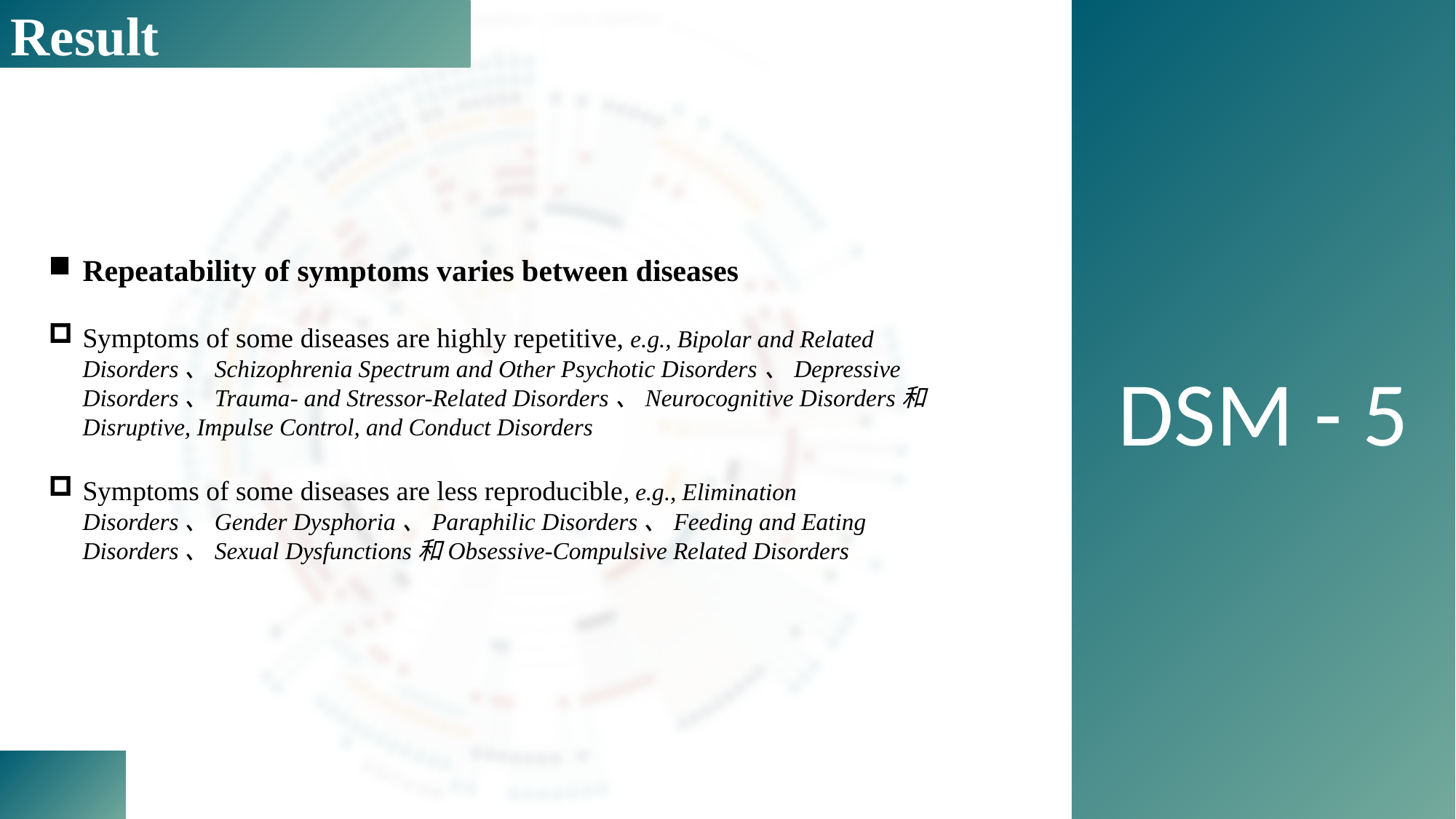

Result
DSM - 5
Repeatability of symptoms varies between diseases

Symptoms of some diseases are highly repetitive, e.g., Bipolar and Related Disorders、Schizophrenia Spectrum and Other Psychotic Disorders、Depressive Disorders、Trauma- and Stressor-Related Disorders、Neurocognitive Disorders和Disruptive, Impulse Control, and Conduct Disorders

Symptoms of some diseases are less reproducible, e.g., Elimination Disorders、Gender Dysphoria、Paraphilic Disorders、Feeding and Eating Disorders、Sexual Dysfunctions和Obsessive-Compulsive Related Disorders